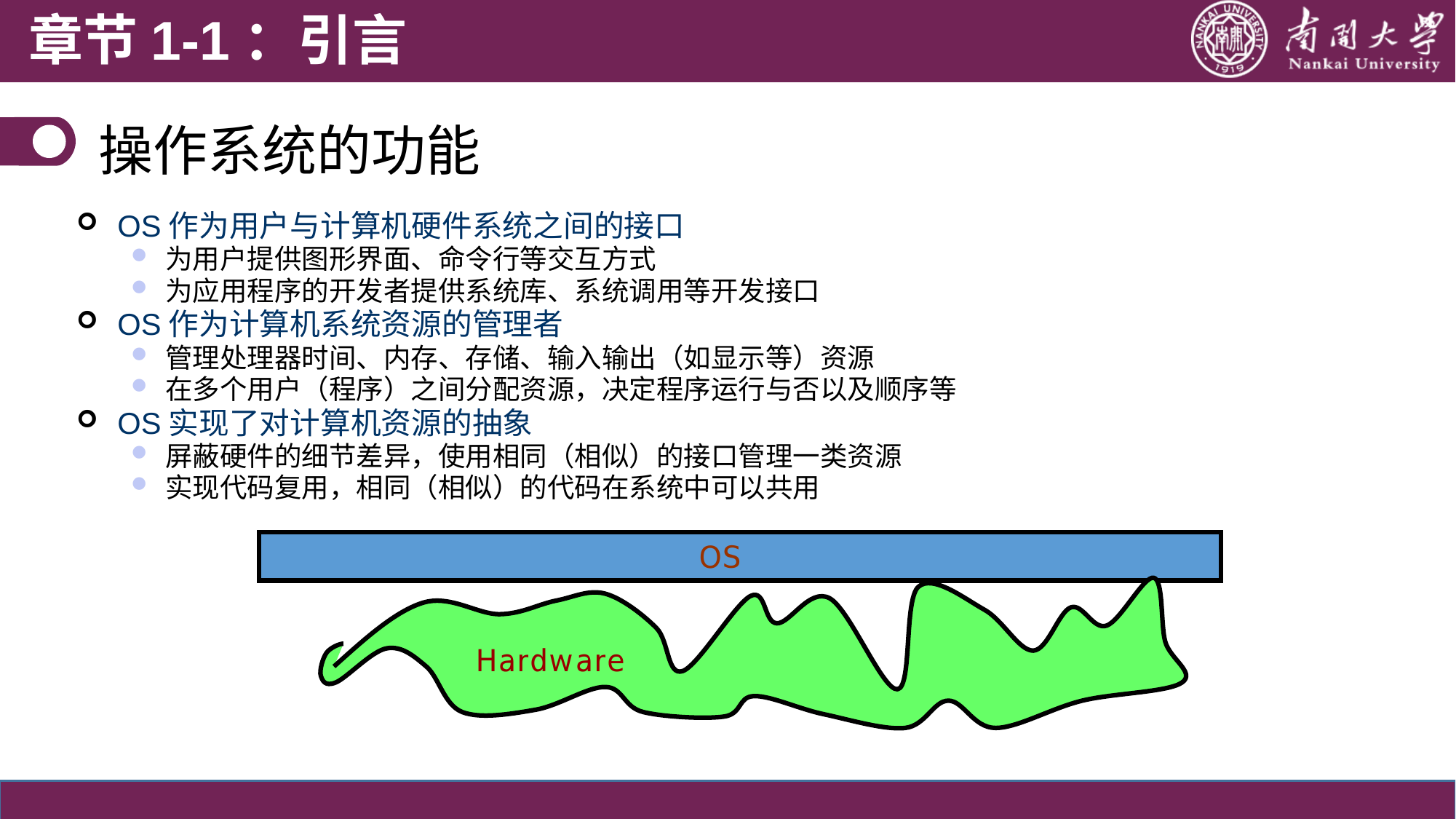

章节1-1：引言
# 操作系统的功能

OS作为用户与计算机硬件系统之间的接口
为用户提供图形界面、命令行等交互方式
为应用程序的开发者提供系统库、系统调用等开发接口
OS作为计算机系统资源的管理者
管理处理器时间、内存、存储、输入输出（如显示等）资源
在多个用户（程序）之间分配资源，决定程序运行与否以及顺序等
OS实现了对计算机资源的抽象
屏蔽硬件的细节差异，使用相同（相似）的接口管理一类资源
实现代码复用，相同（相似）的代码在系统中可以共用

OS

Hardware